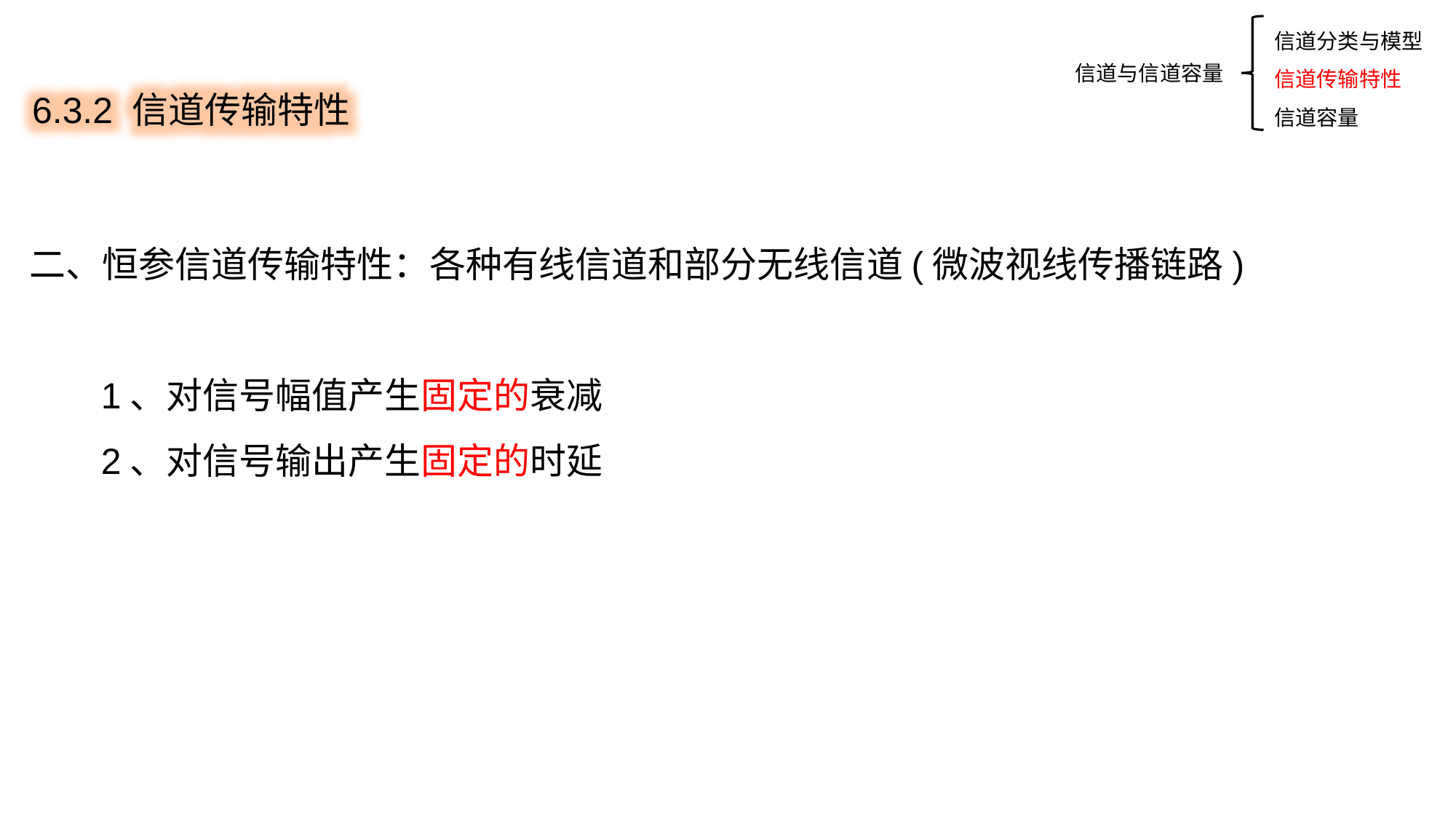

信道分类与模型
信道传输特性
信道容量

6.3.2 信道传输特性
信道与信道容量
二、恒参信道传输特性：各种有线信道和部分无线信道(微波视线传播链路)

       1、对信号幅值产生固定的衰减
       2、对信号输出产生固定的时延